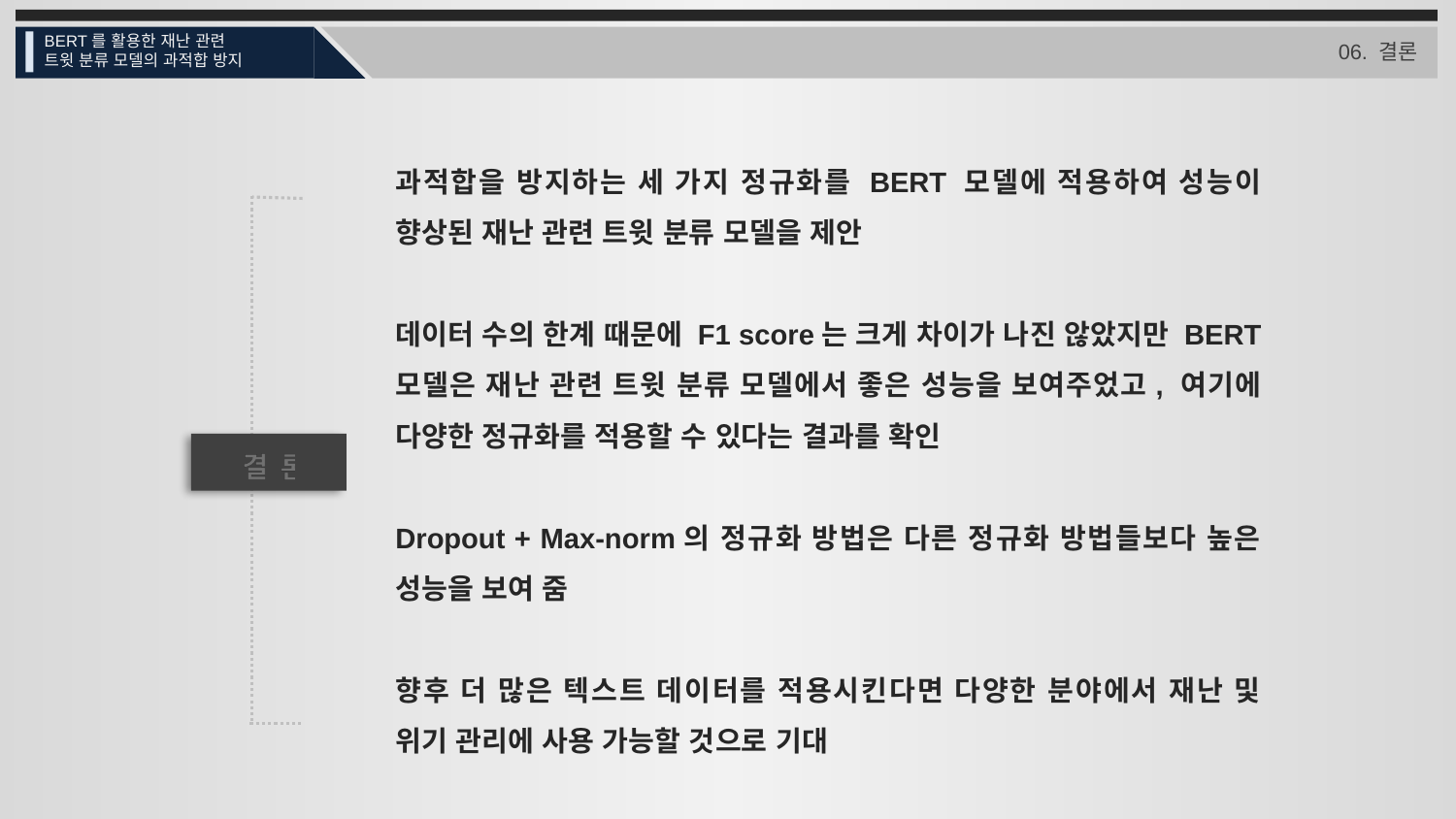

BERT를 활용한 재난 관련
트윗 분류 모델의 과적합 방지

06. 결론
과적합을 방지하는 세 가지 정규화를 BERT 모델에 적용하여 성능이 향상된 재난 관련 트윗 분류 모델을 제안

데이터 수의 한계 때문에 F1 score는 크게 차이가 나진 않았지만 BERT 모델은 재난 관련 트윗 분류 모델에서 좋은 성능을 보여주었고, 여기에 다양한 정규화를 적용할 수 있다는 결과를 확인

Dropout + Max-norm의 정규화 방법은 다른 정규화 방법들보다 높은 성능을 보여 줌

향후 더 많은 텍스트 데이터를 적용시킨다면 다양한 분야에서 재난 및 위기 관리에 사용 가능할 것으로 기대

결론